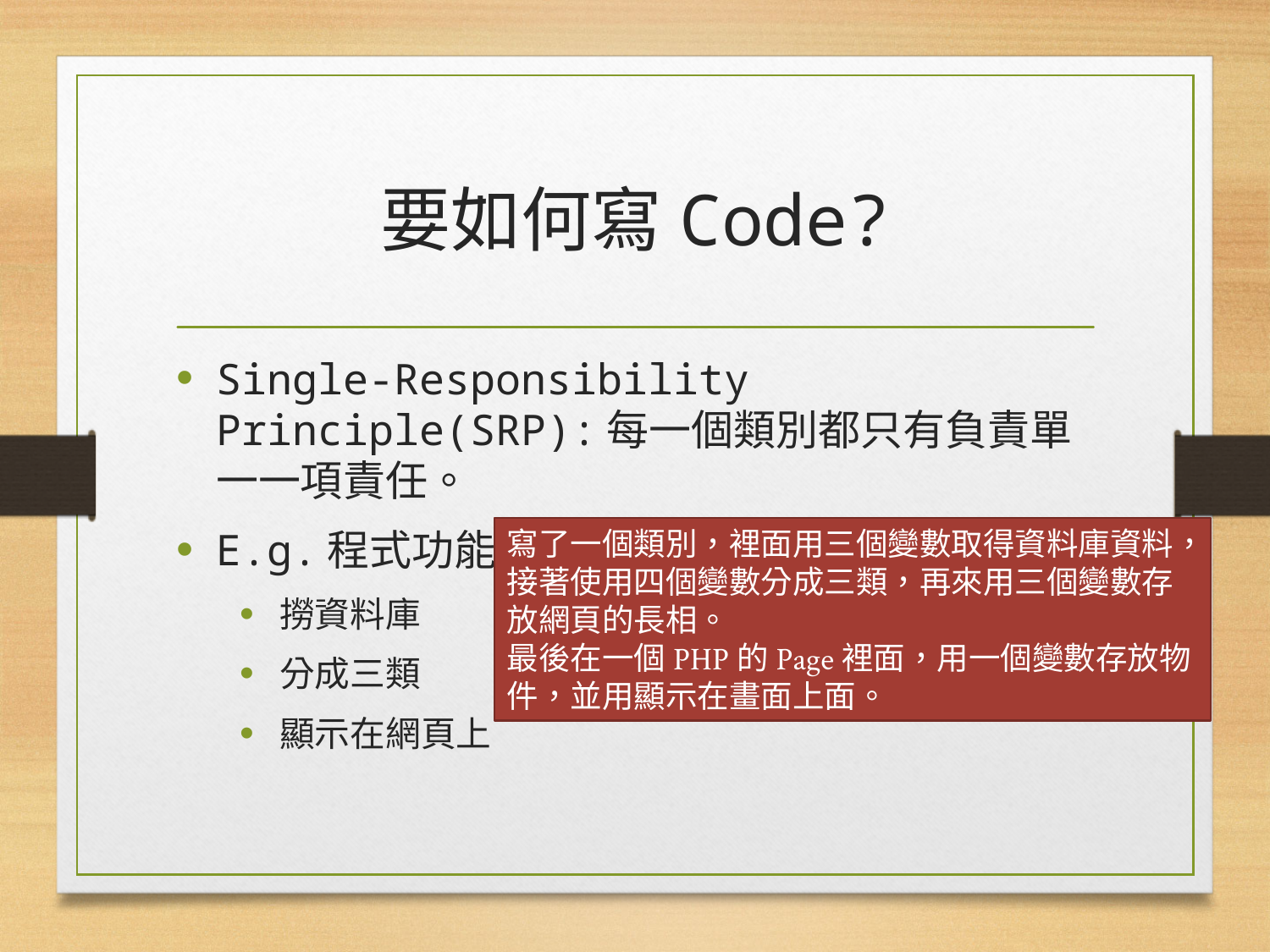

# 要如何寫Code?
Single-Responsibility Principle(SRP):每一個類別都只有負責單一一項責任。
E.g.程式功能:
撈資料庫
分成三類
顯示在網頁上

寫了一個類別，裡面用三個變數取得資料庫資料，接著使用四個變數分成三類，再來用三個變數存放網頁的長相。
最後在一個PHP的Page裡面，用一個變數存放物件，並用顯示在畫面上面。